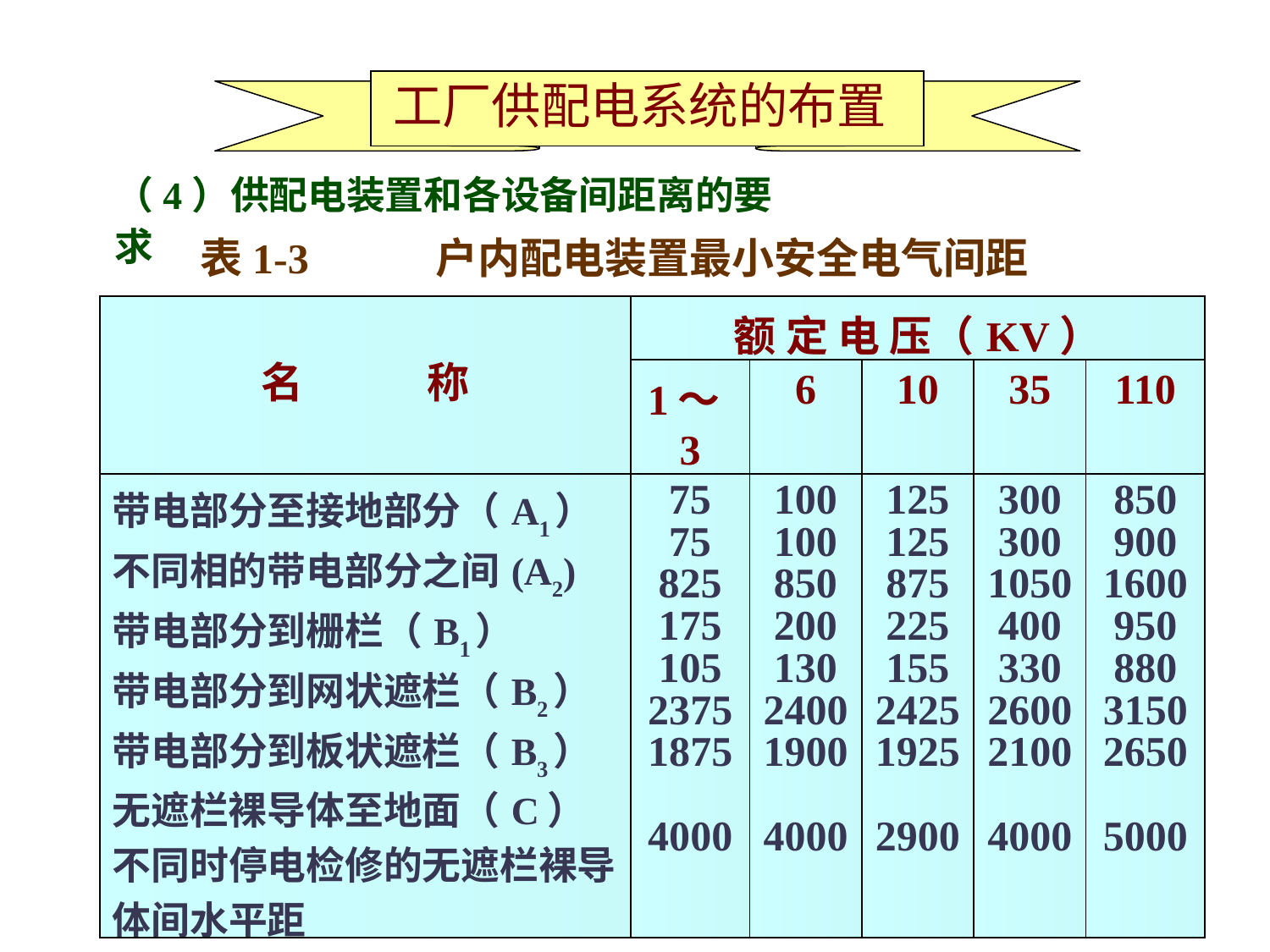

工厂供配电系统的布置
（4）供配电装置和各设备间距离的要求
表1-3           户内配电装置最小安全电气间距
| 名 称 | 额 定 电 压（KV） |  |  |  |  |
| --- | --- | --- | --- | --- | --- |
|  | 1～3 | 6 | 10 | 35 | 110 |
| 带电部分至接地部分（A1） 不同相的带电部分之间(A2) 带电部分到栅栏（B1） 带电部分到网状遮栏（B2） 带电部分到板状遮栏（B3） 无遮栏裸导体至地面（C） 不同时停电检修的无遮栏裸导体间水平距 出线套管至户外通道路面 | 75 75 825 175 105 2375 1875 4000 | 100 100 850 200 130 2400 1900 4000 | 125 125 875 225 155 2425 1925 2900 | 300 300 1050 400 330 2600 2100 4000 | 850 900 1600 950 880 3150 2650 5000 |